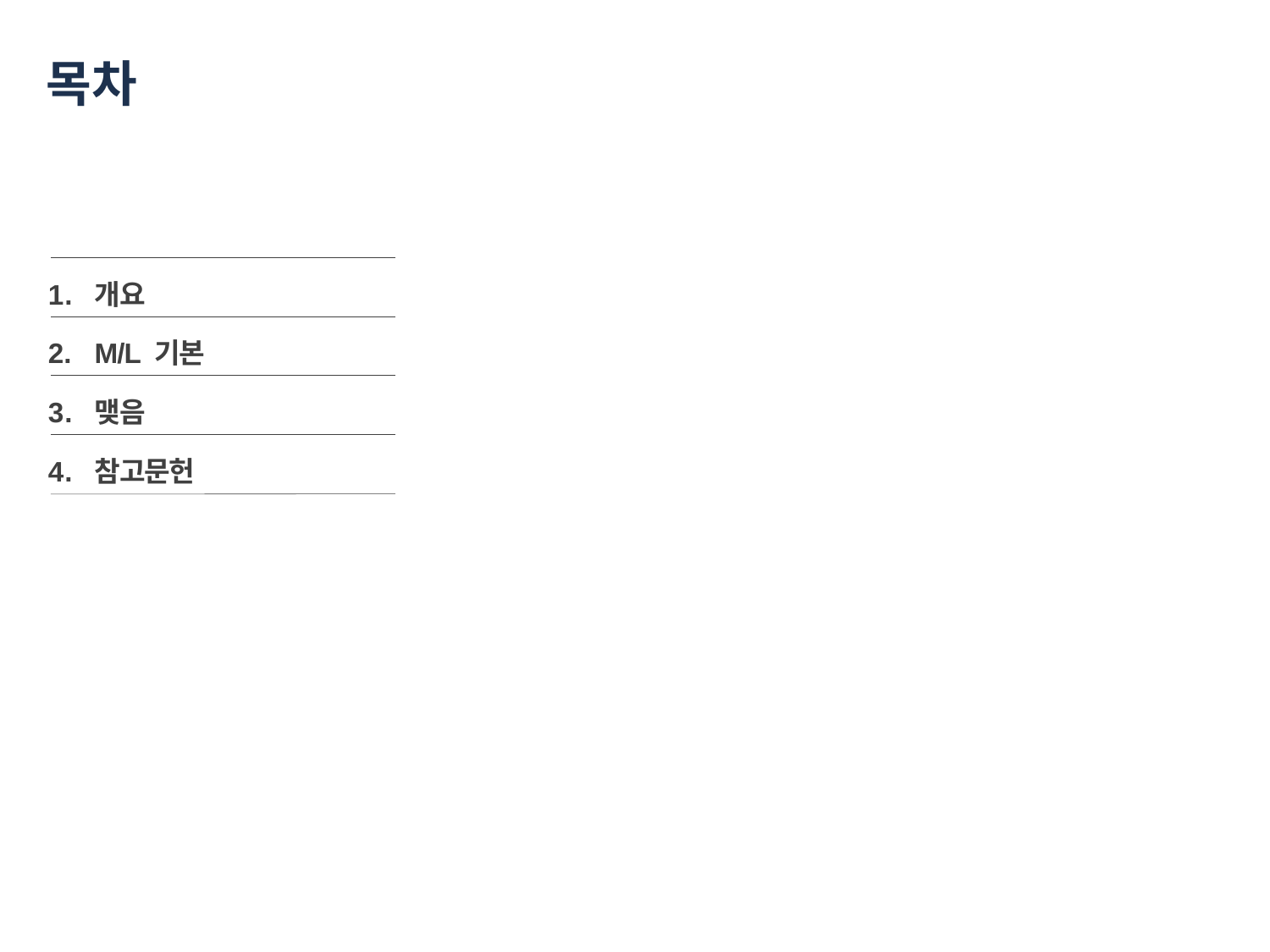

# 목차
개요
M/L 기본
맺음
참고문헌